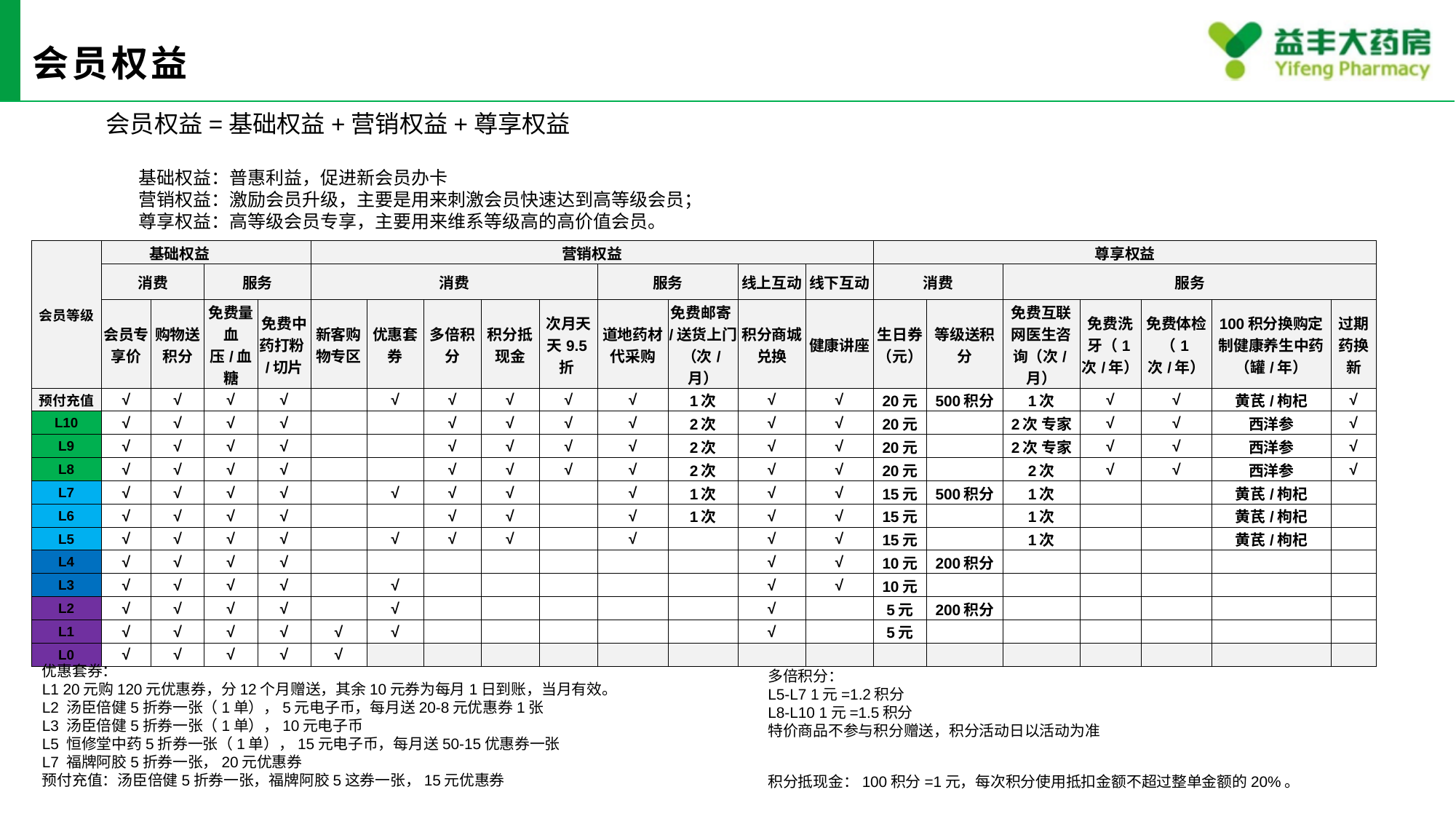

# 会员权益
   会员权益=基础权益+营销权益+尊享权益

基础权益：普惠利益，促进新会员办卡
营销权益：激励会员升级，主要是用来刺激会员快速达到高等级会员；
尊享权益：高等级会员专享，主要用来维系等级高的高价值会员。
| 会员等级 | 基础权益 |  |  |  | 营销权益 |  |  |  |  |  |  |  |  | 尊享权益 |  |  |  |  |  |  |
| --- | --- | --- | --- | --- | --- | --- | --- | --- | --- | --- | --- | --- | --- | --- | --- | --- | --- | --- | --- | --- |
|  | 消费 |  | 服务 |  | 消费 |  |  |  |  | 服务 |  | 线上互动 | 线下互动 | 消费 |  | 服务 |  |  |  |  |
|  | 会员专享价 | 购物送积分 | 免费量血压/血糖 | 免费中药打粉/切片 | 新客购物专区 | 优惠套券 | 多倍积分 | 积分抵现金 | 次月天天9.5折 | 道地药材代采购 | 免费邮寄/送货上门（次/月） | 积分商城兑换 | 健康讲座 | 生日券（元） | 等级送积分 | 免费互联网医生咨询（次/月） | 免费洗牙（1次/年） | 免费体检（1次/年） | 100积分换购定制健康养生中药（罐/年） | 过期药换新 |
| 预付充值 | √ | √ | √ | √ |  | √ | √ | √ | √ | √ | 1次 | √ | √ | 20元 | 500积分 | 1次 | √ | √ | 黄芪/枸杞 | √ |
| L10 | √ | √ | √ | √ |  |  | √ | √ | √ | √ | 2次 | √ | √ | 20元 |  | 2次 专家 | √ | √ | 西洋参 | √ |
| L9 | √ | √ | √ | √ |  |  | √ | √ | √ | √ | 2次 | √ | √ | 20元 |  | 2次 专家 | √ | √ | 西洋参 | √ |
| L8 | √ | √ | √ | √ |  |  | √ | √ | √ | √ | 2次 | √ | √ | 20元 |  | 2次 | √ | √ | 西洋参 | √ |
| L7 | √ | √ | √ | √ |  | √ | √ | √ |  | √ | 1次 | √ | √ | 15元 | 500积分 | 1次 |  |  | 黄芪/枸杞 |  |
| L6 | √ | √ | √ | √ |  |  | √ | √ |  | √ | 1次 | √ | √ | 15元 |  | 1次 |  |  | 黄芪/枸杞 |  |
| L5 | √ | √ | √ | √ |  | √ | √ | √ |  | √ |  | √ | √ | 15元 |  | 1次 |  |  | 黄芪/枸杞 |  |
| L4 | √ | √ | √ | √ |  |  |  |  |  |  |  | √ | √ | 10元 | 200积分 |  |  |  |  |  |
| L3 | √ | √ | √ | √ |  | √ |  |  |  |  |  | √ | √ | 10元 |  |  |  |  |  |  |
| L2 | √ | √ | √ | √ |  | √ |  |  |  |  |  | √ |  | 5元 | 200积分 |  |  |  |  |  |
| L1 | √ | √ | √ | √ | √ | √ |  |  |  |  |  | √ |  | 5元 |  |  |  |  |  |  |
| L0 | √ | √ | √ | √ | √ |  |  |  |  |  |  |  |  |  |  |  |  |  |  |  |
优惠套券：
L1 20元购120元优惠券，分12个月赠送，其余10元券为每月1日到账，当月有效。
L2 汤臣倍健5折券一张（1单），5元电子币，每月送20-8元优惠券1张
L3 汤臣倍健5折券一张（1单），10元电子币
L5 恒修堂中药5折券一张（1单），15元电子币，每月送50-15优惠券一张
L7 福牌阿胶5折券一张，20元优惠券
预付充值：汤臣倍健5折券一张，福牌阿胶5这券一张，15元优惠券
多倍积分：
L5-L7 1元=1.2积分
L8-L10 1元=1.5积分
特价商品不参与积分赠送，积分活动日以活动为准
积分抵现金：100积分=1元，每次积分使用抵扣金额不超过整单金额的20%。